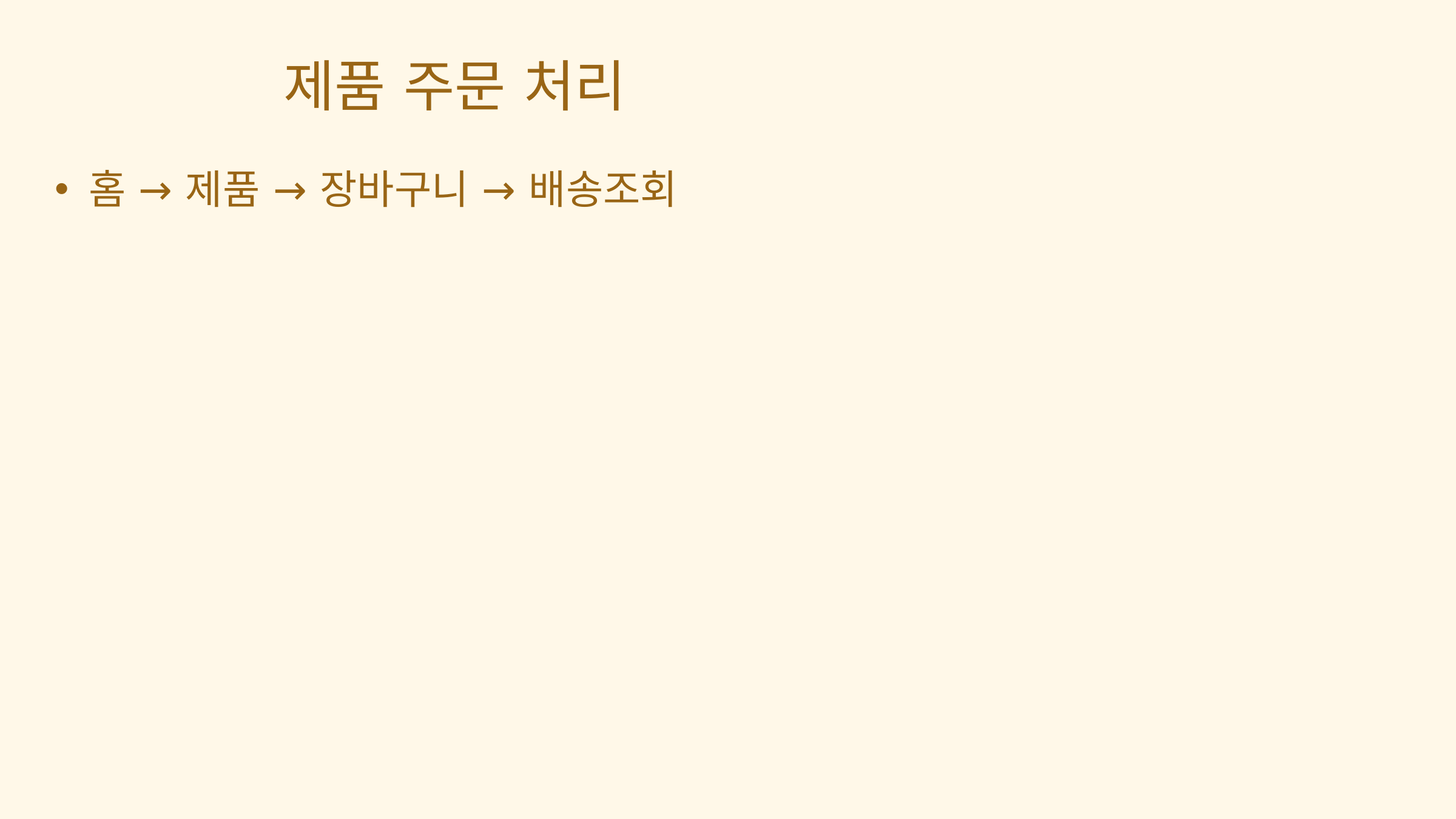

제품 주문 처리
홈 → 제품 → 장바구니 → 배송조회